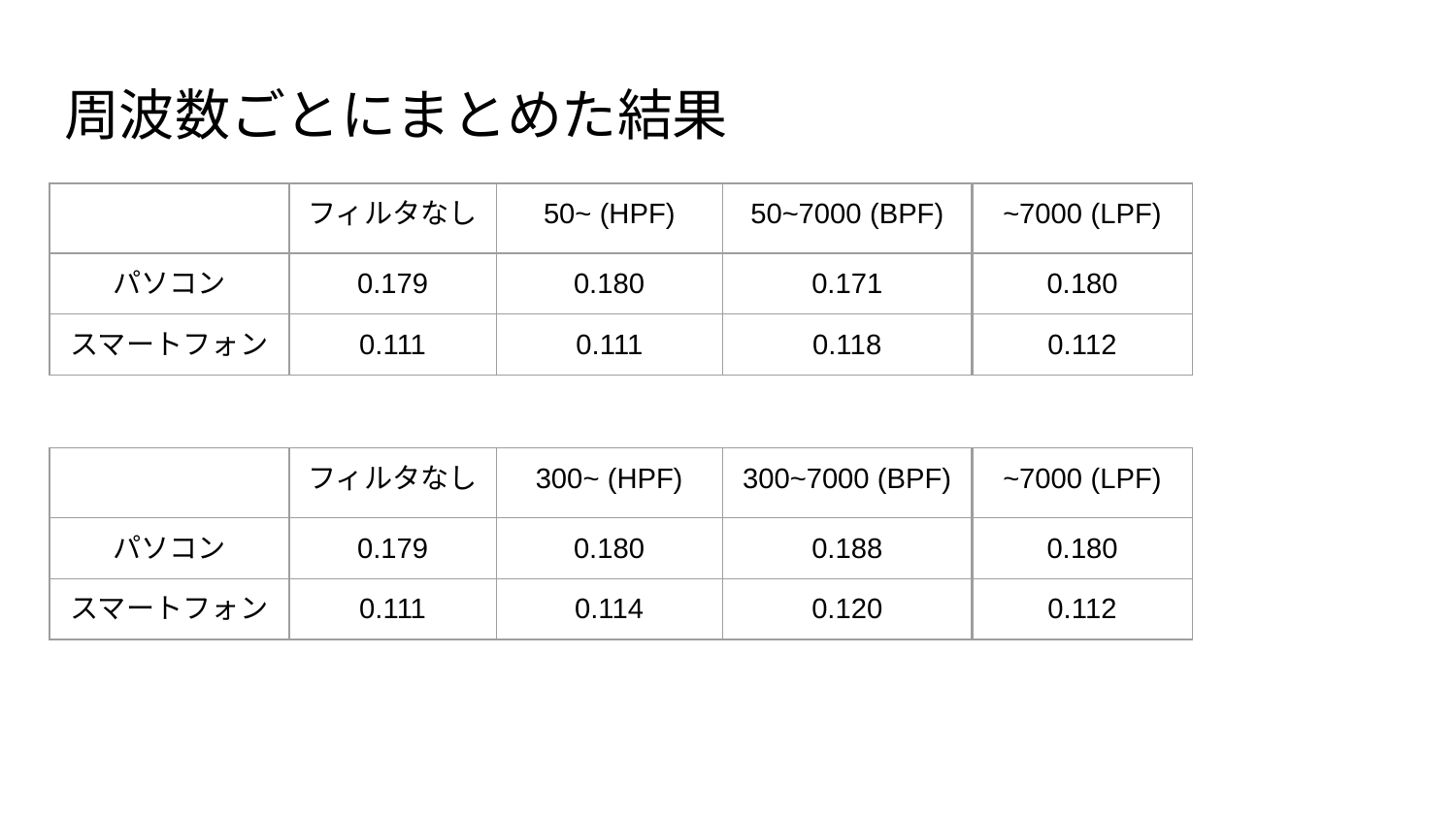

# 周波数ごとにまとめた結果

|  | フィルタなし | 50~ (HPF) | 50~7000 (BPF) | ~7000 (LPF) |
| --- | --- | --- | --- | --- |
| パソコン | 0.179 | 0.180 | 0.171 | 0.180 |
| スマートフォン | 0.111 | 0.111 | 0.118 | 0.112 |
|  | フィルタなし | 300~ (HPF) | 300~7000 (BPF) | ~7000 (LPF) |
| --- | --- | --- | --- | --- |
| パソコン | 0.179 | 0.180 | 0.188 | 0.180 |
| スマートフォン | 0.111 | 0.114 | 0.120 | 0.112 |